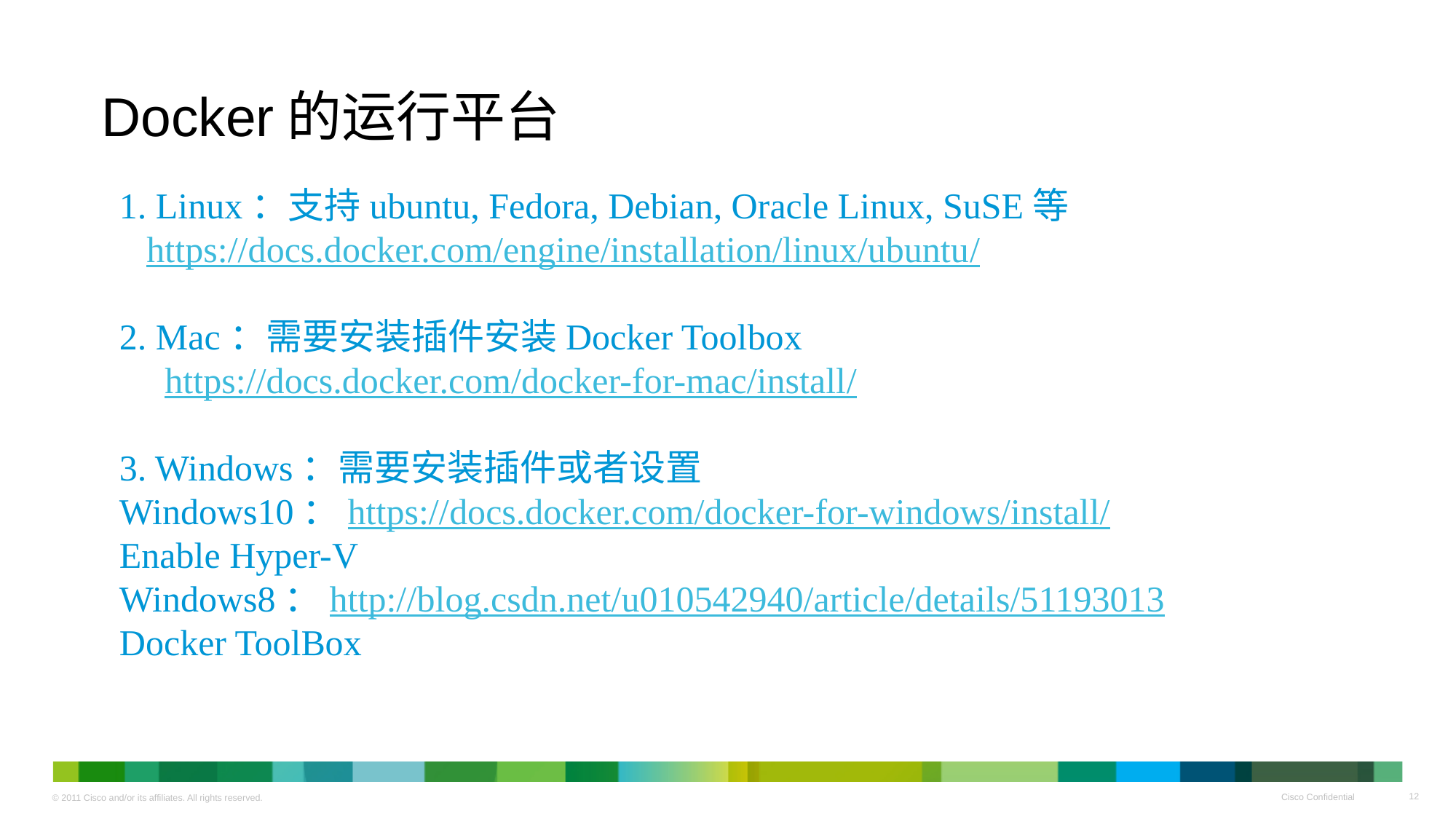

# Docker的运行平台
1. Linux：支持ubuntu, Fedora, Debian, Oracle Linux, SuSE等
   https://docs.docker.com/engine/installation/linux/ubuntu/

2. Mac：需要安装插件安装Docker Toolbox
     https://docs.docker.com/docker-for-mac/install/

3. Windows：需要安装插件或者设置
Windows10：https://docs.docker.com/docker-for-windows/install/
Enable Hyper-V
Windows8：http://blog.csdn.net/u010542940/article/details/51193013
Docker ToolBox